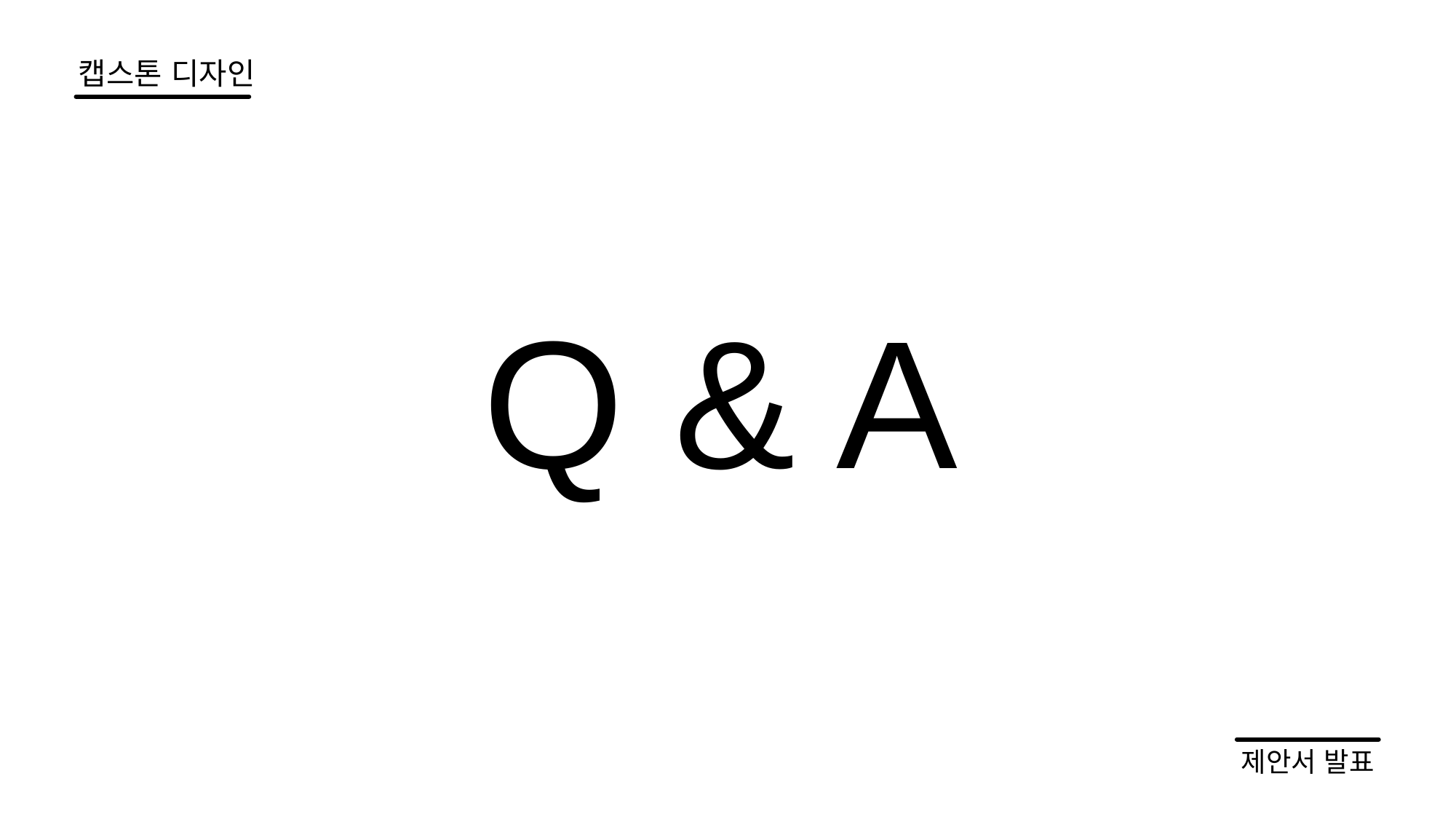

# 캡스톤 디자인
Q & A
제안서 발표